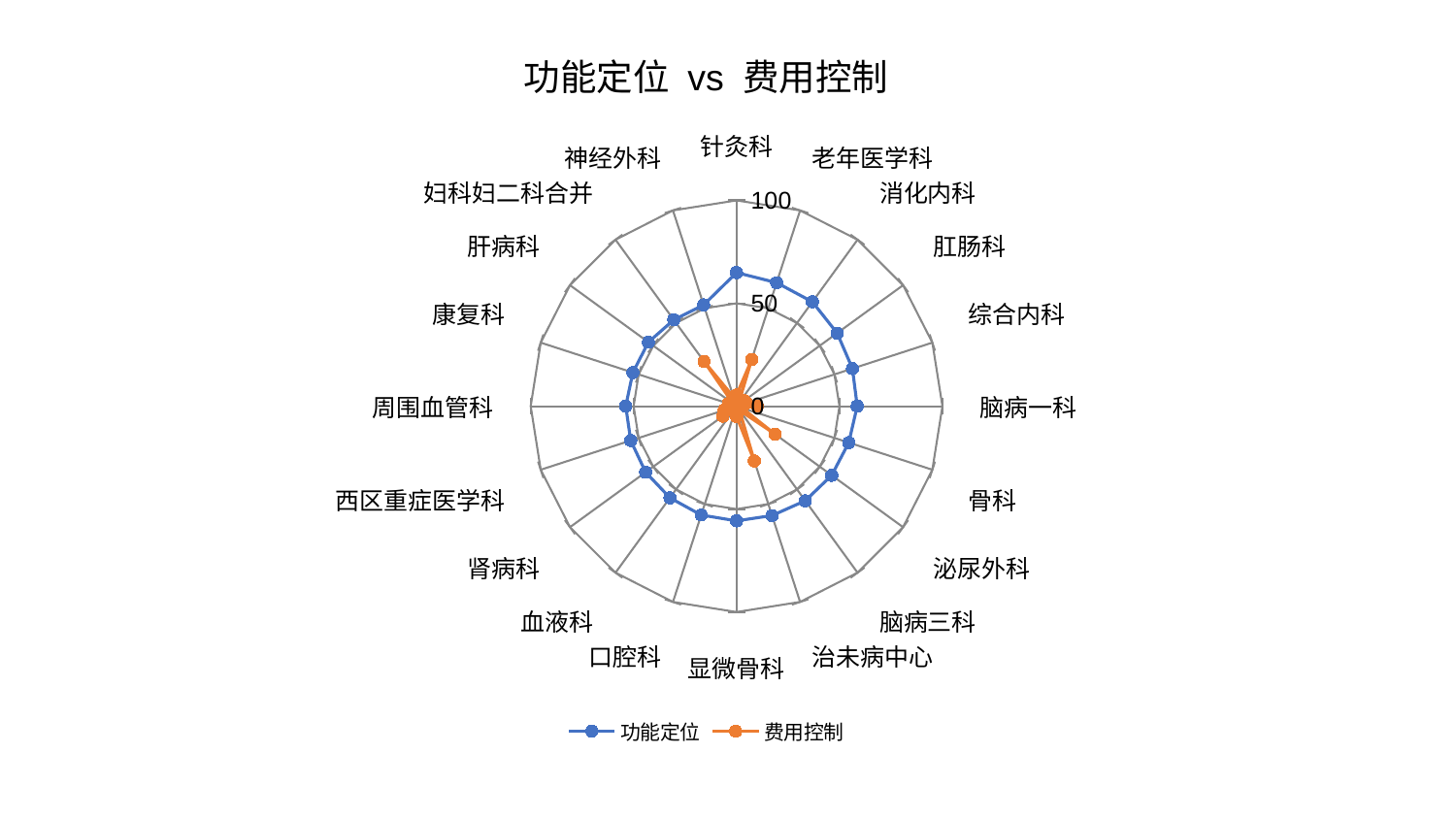

### Chart: 功能定位 vs 费用控制

| Category | 功能定位 | 费用控制 |
|---|---|---|
| 针灸科 | 64.90349573040584 | 5.43102136477969 |
| 老年医学科 | 63.08875986866262 | 23.89102295874879 |
| 消化内科 | 62.688655338586535 | 1.7726947722819468 |
| 肛肠科 | 60.41752204953606 | 4.615288667245338 |
| 综合内科 | 59.19155032864072 | 4.9917433144812975 |
| 脑病一科 | 58.605554659133354 | 10.122803096364105 |
| 骨科 | 57.32039556003155 | 2.6983668935131258 |
| 泌尿外科 | 57.14860495067569 | 23.093306108769408 |
| 脑病三科 | 56.8032245192732 | 2.5403187096128 |
| 治未病中心 | 55.860591693268944 | 28.000756165466274 |
| 显微骨科 | 55.73022898942876 | 4.968479640028902 |
| 口腔科 | 55.60428773212158 | 2.262041099869705 |
| 血液科 | 55.04926215388669 | 2.562087146102028 |
| 肾病科 | 54.60887441626183 | 8.23864747717662 |
| 西区重症医学科 | 54.04603675498027 | 6.341665317588419 |
| 周围血管科 | 53.83321688639399 | 2.7141418299739986 |
| 康复科 | 52.96322866544945 | 4.074252082419251 |
| 肝病科 | 52.92770625868785 | 2.003741526213788 |
| 妇科妇二科合并 | 51.88932134224251 | 26.888383745007868 |
| 神经外科 | 51.74696241901464 | 4.706249030843633 |
39